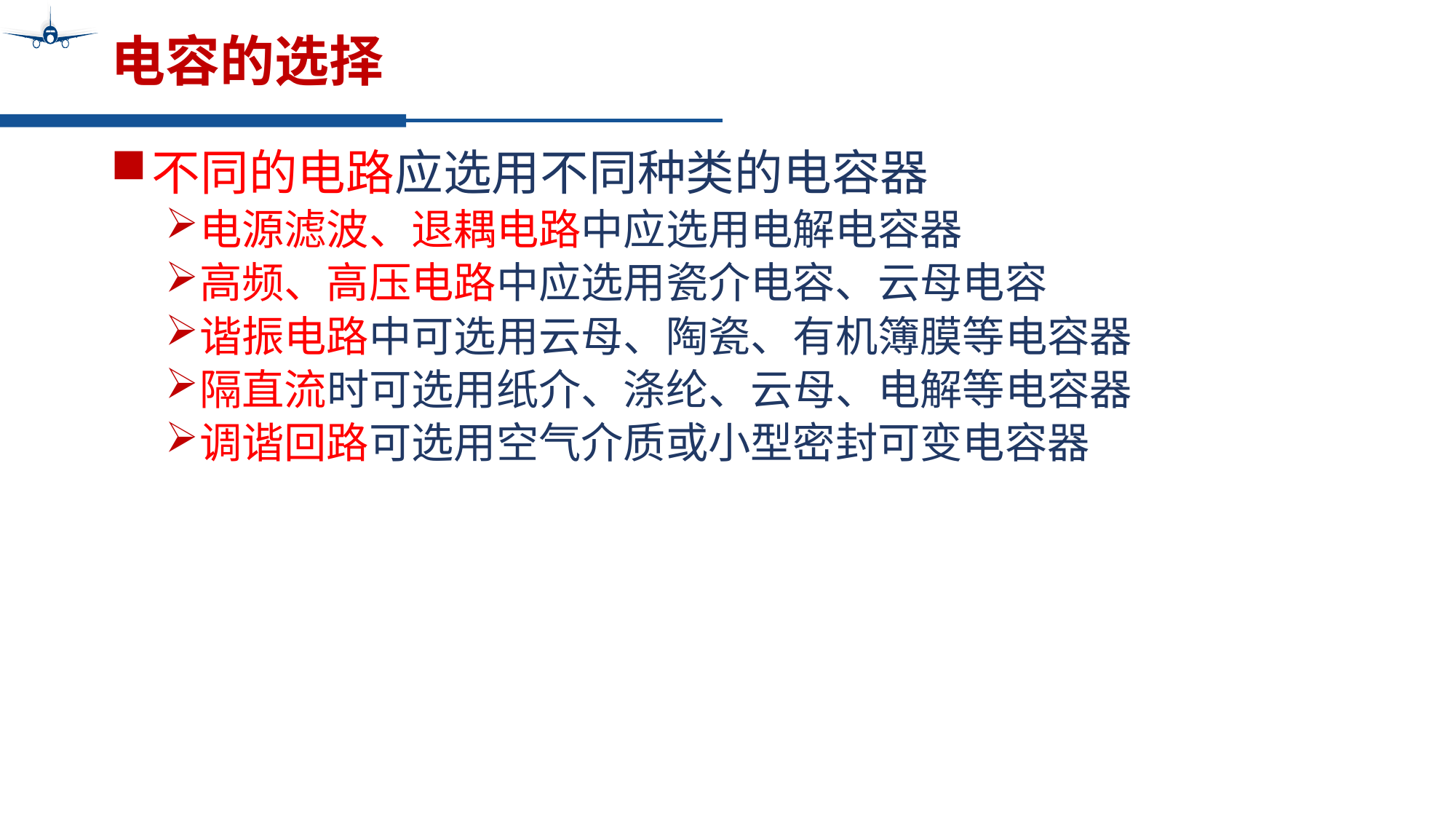

# 电容的选择
不同的电路应选用不同种类的电容器
电源滤波、退耦电路中应选用电解电容器
高频、高压电路中应选用瓷介电容、云母电容
谐振电路中可选用云母、陶瓷、有机簿膜等电容器
隔直流时可选用纸介、涤纶、云母、电解等电容器
调谐回路可选用空气介质或小型密封可变电容器